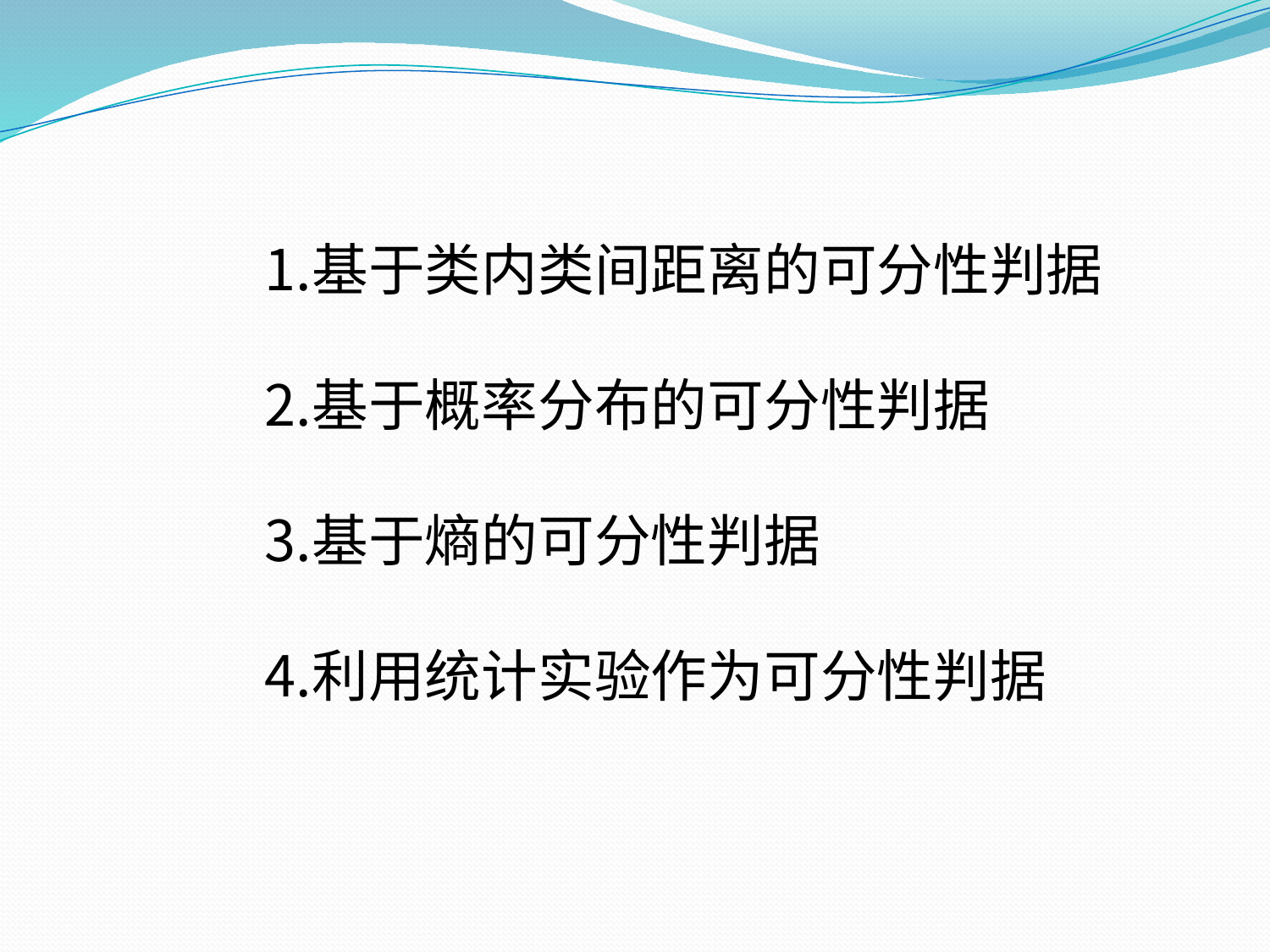

基于类内类间距离的可分性判据

基于概率分布的可分性判据

基于熵的可分性判据

利用统计实验作为可分性判据